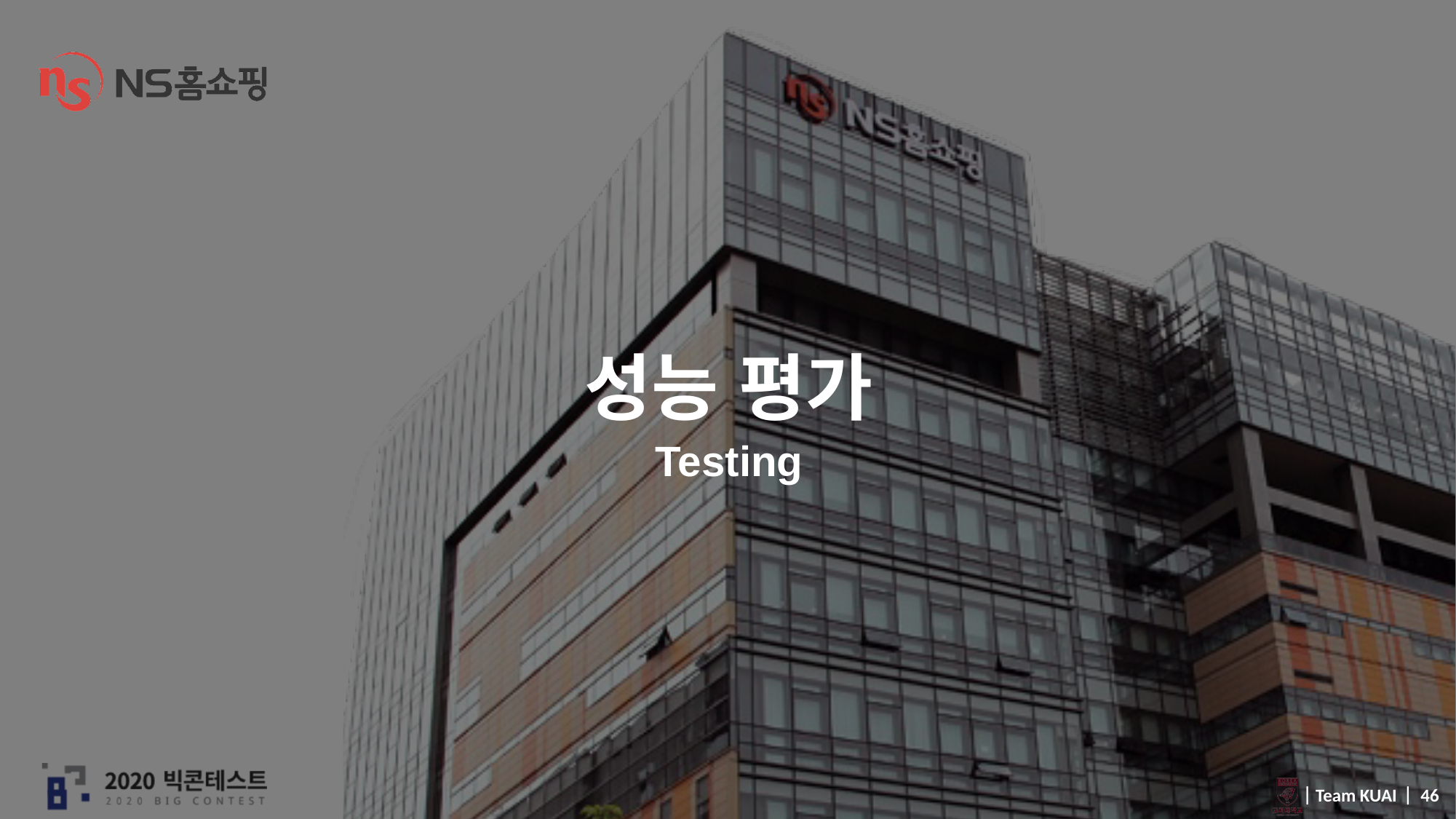

# 성능 평가 Testing
 ⎸Team KUAI  ⎸ 46